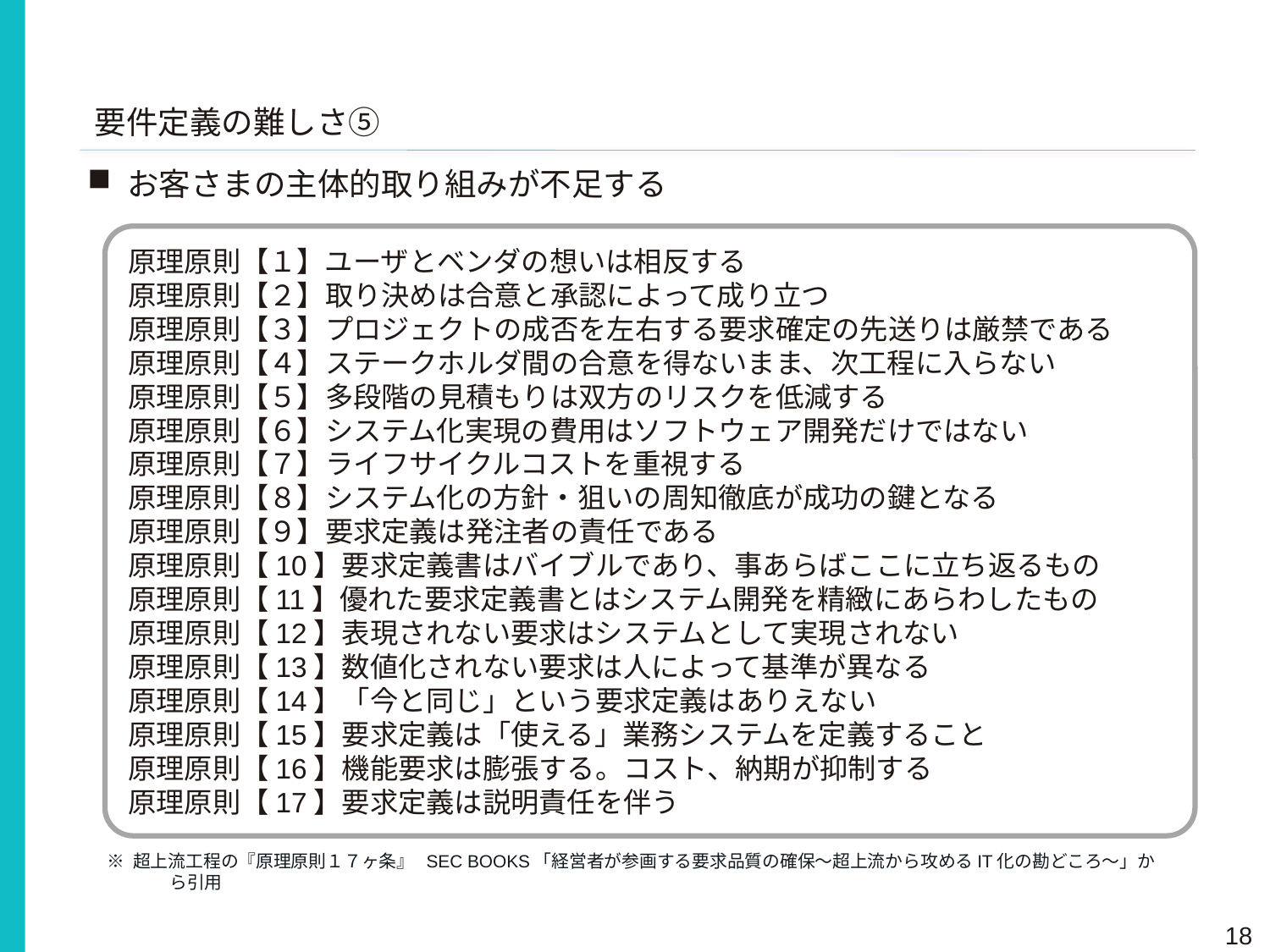

要件定義の難しさ⑤
お客さまの主体的取り組みが不足する

原理原則【１】ユーザとベンダの想いは相反する
原理原則【２】取り決めは合意と承認によって成り立つ
原理原則【３】プロジェクトの成否を左右する要求確定の先送りは厳禁である
原理原則【４】ステークホルダ間の合意を得ないまま、次工程に入らない
原理原則【５】多段階の見積もりは双方のリスクを低減する
原理原則【６】システム化実現の費用はソフトウェア開発だけではない
原理原則【７】ライフサイクルコストを重視する
原理原則【８】システム化の方針・狙いの周知徹底が成功の鍵となる
原理原則【９】要求定義は発注者の責任である
原理原則【10】要求定義書はバイブルであり、事あらばここに立ち返るもの
原理原則【11】優れた要求定義書とはシステム開発を精緻にあらわしたもの
原理原則【12】表現されない要求はシステムとして実現されない
原理原則【13】数値化されない要求は人によって基準が異なる
原理原則【14】「今と同じ」という要求定義はありえない
原理原則【15】要求定義は「使える」業務システムを定義すること
原理原則【16】機能要求は膨張する。コスト、納期が抑制する
原理原則【17】要求定義は説明責任を伴う
※ 超上流工程の『原理原則１７ヶ条』  SEC BOOKS「経営者が参画する要求品質の確保～超上流から攻めるIT化の勘どころ～」から引用
18